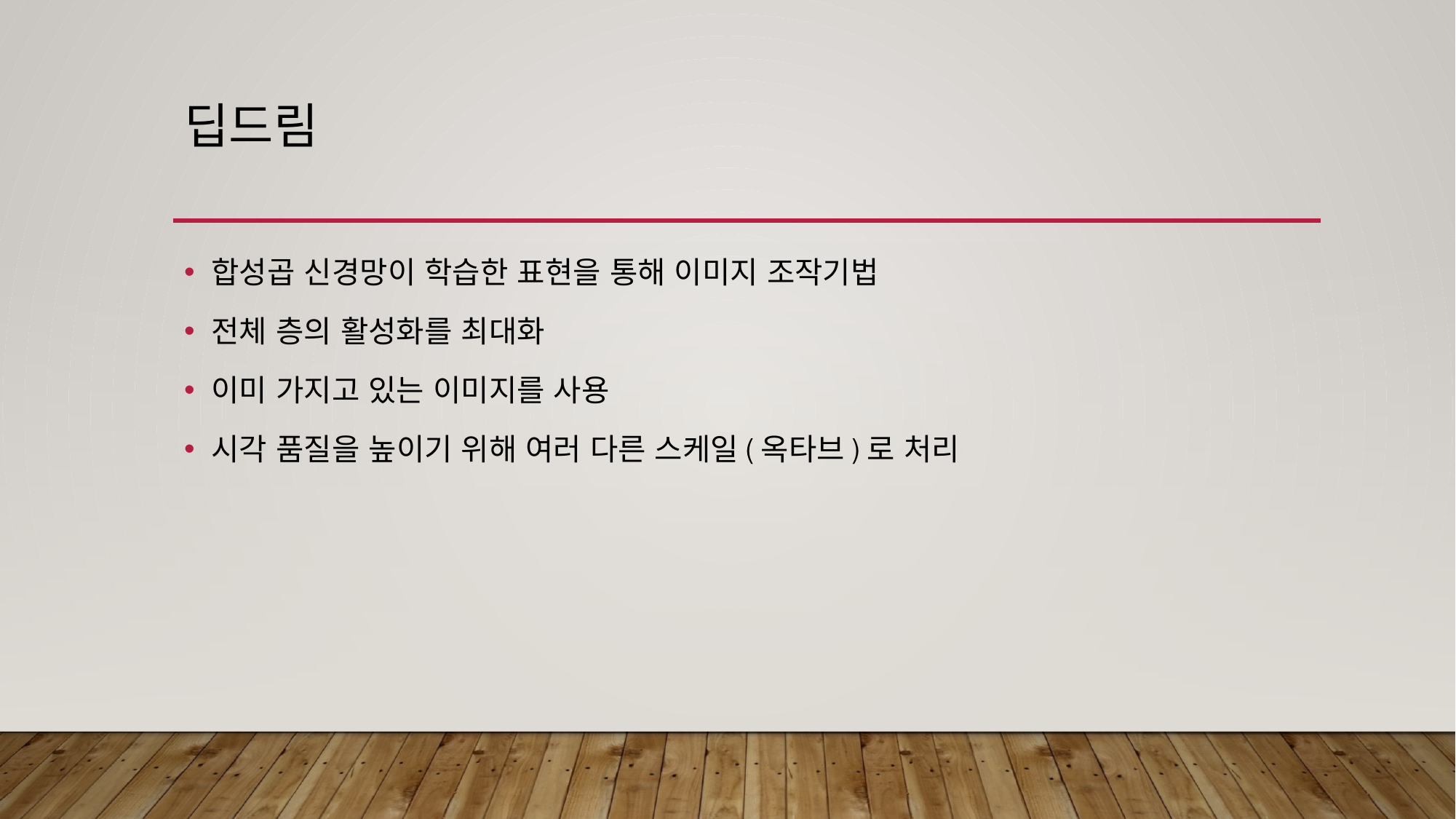

# 딥드림
합성곱 신경망이 학습한 표현을 통해 이미지 조작기법
전체 층의 활성화를 최대화
이미 가지고 있는 이미지를 사용
시각 품질을 높이기 위해 여러 다른 스케일(옥타브)로 처리